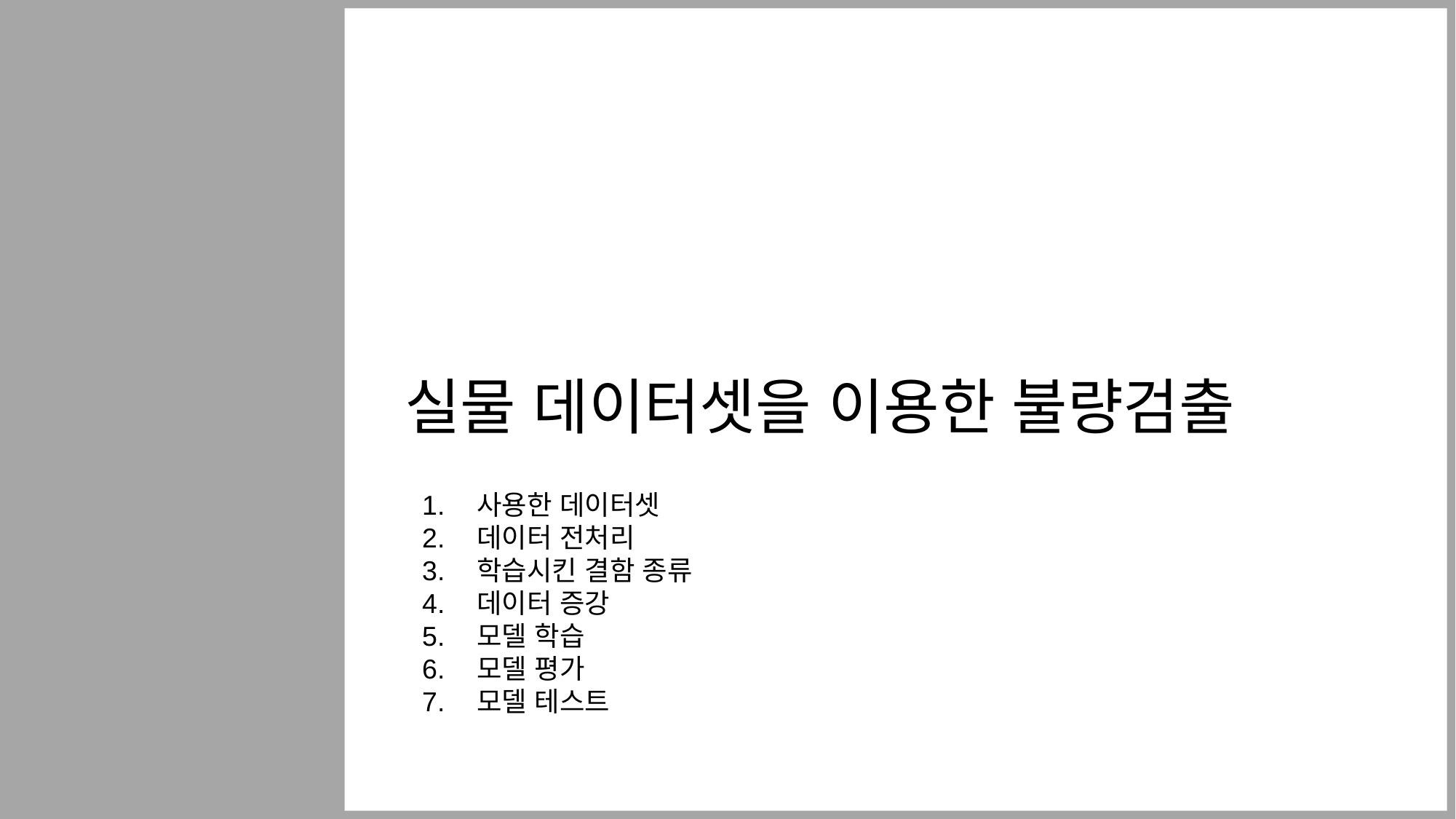

실물 데이터셋을 이용한 불량검출
사용한 데이터셋
데이터 전처리
학습시킨 결함 종류
데이터 증강
모델 학습
모델 평가
모델 테스트